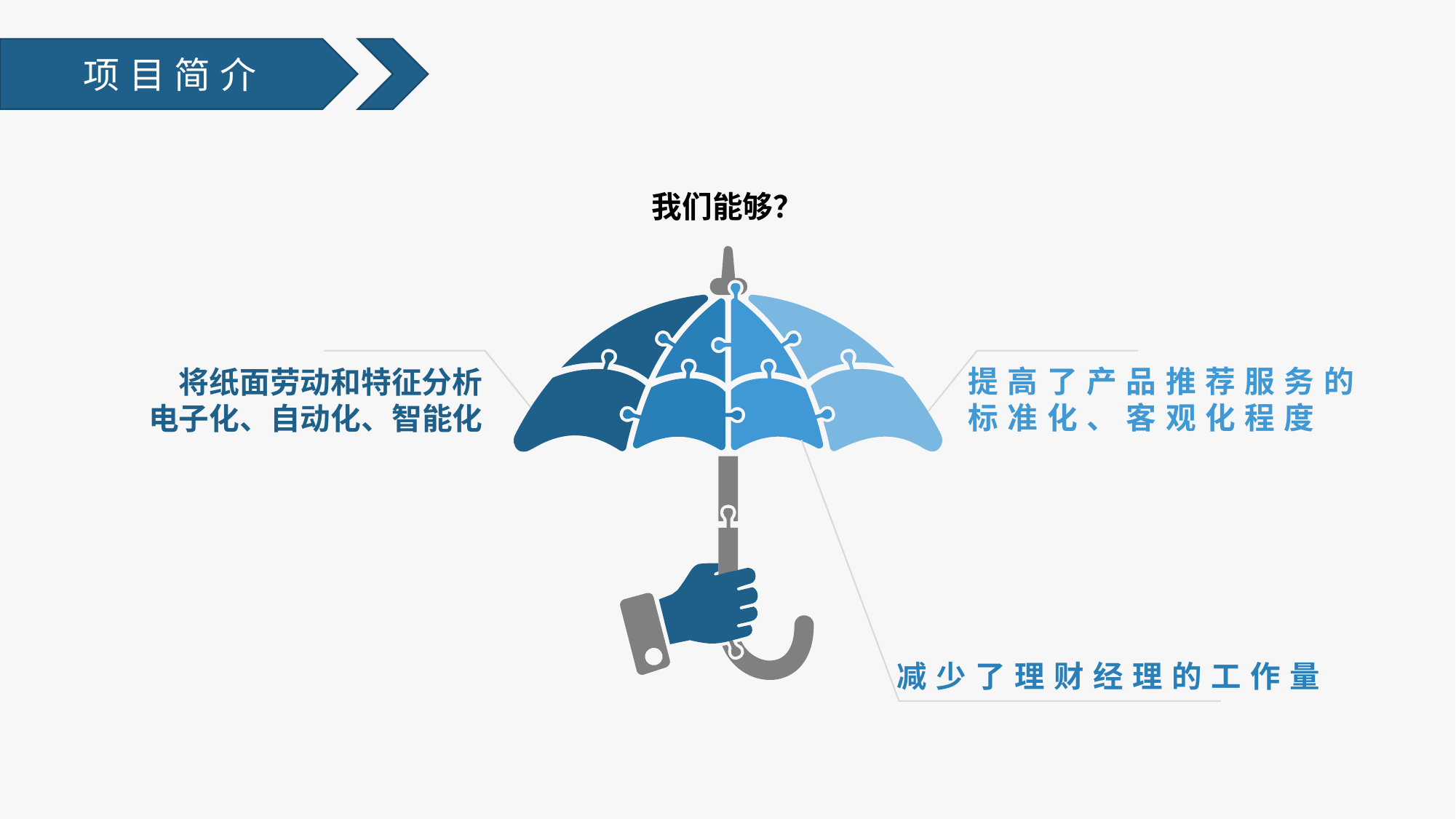

项目简介

我们能够？

将纸面劳动和特征分析
电子化、自动化、智能化

减少了理财经理的工作量
提高了产品推荐服务的
标准化、客观化程度